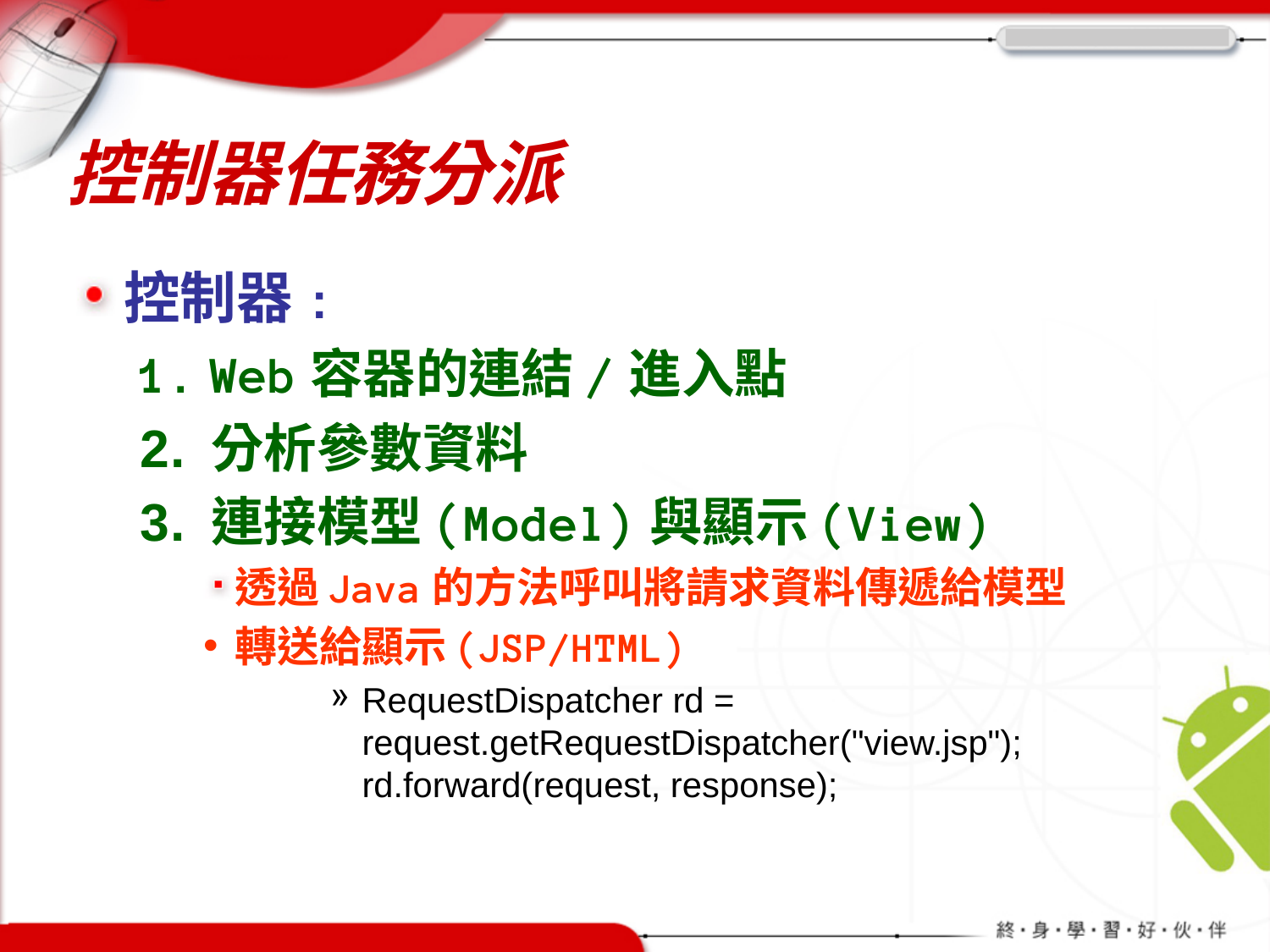

# 控制器任務分派
控制器:
Web容器的連結/進入點
分析參數資料
連接模型(Model)與顯示(View)
透過Java的方法呼叫將請求資料傳遞給模型
轉送給顯示(JSP/HTML)
RequestDispatcher rd = request.getRequestDispatcher("view.jsp");
rd.forward(request, response);